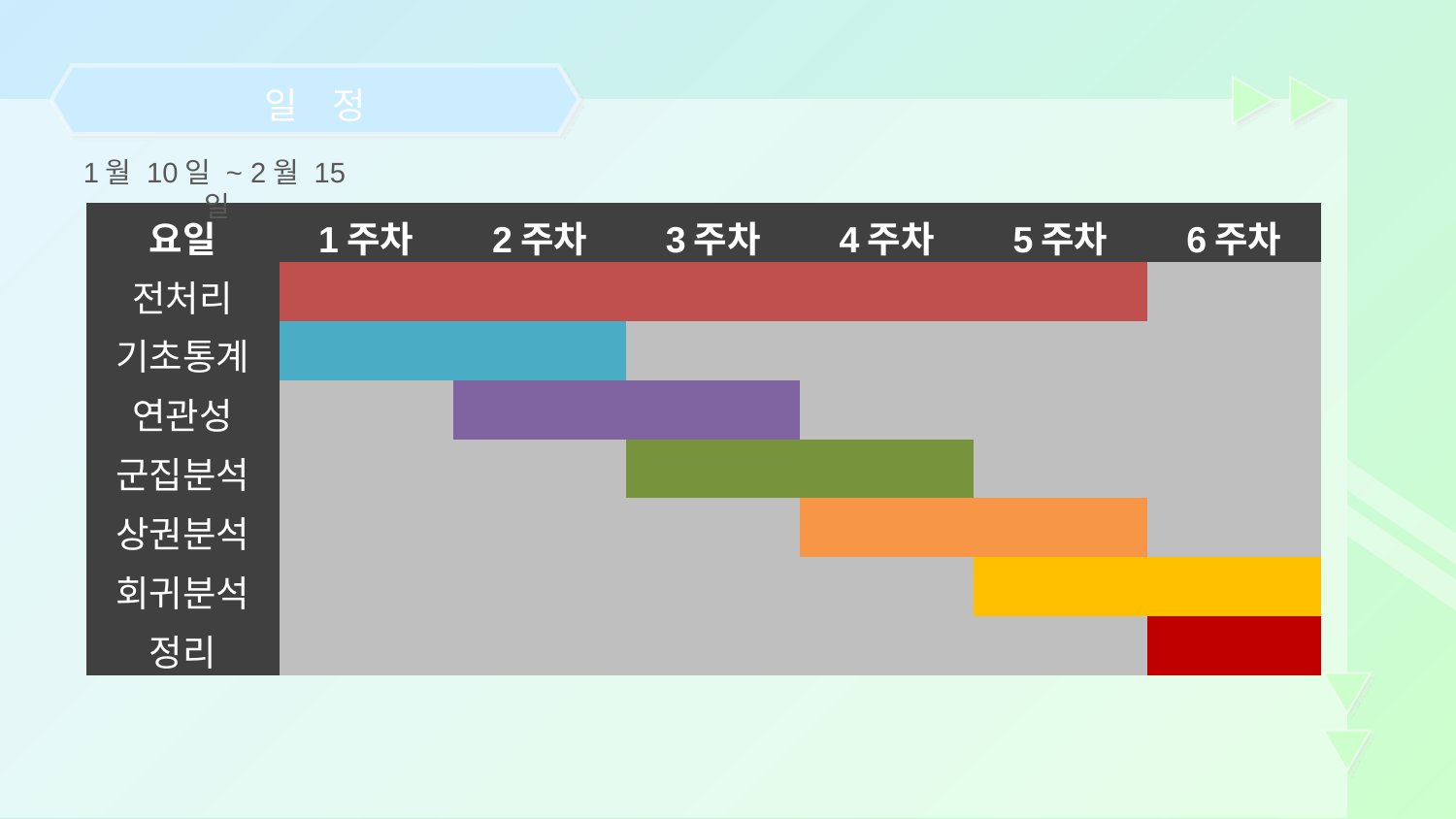

일 정
1월 10일 ~ 2월 15일
| 요일 | 1주차 | 2주차 | 3주차 | 4주차 | 5주차 | 6주차 |
| --- | --- | --- | --- | --- | --- | --- |
| 전처리 |  |  |  |  |  |  |
| 기초통계 |  |  |  |  |  |  |
| 연관성 |  |  |  |  |  |  |
| 군집분석 |  |  |  |  |  |  |
| 상권분석 |  |  |  |  |  |  |
| 회귀분석 |  |  |  |  |  |  |
| 정리 |  |  |  |  |  |  |